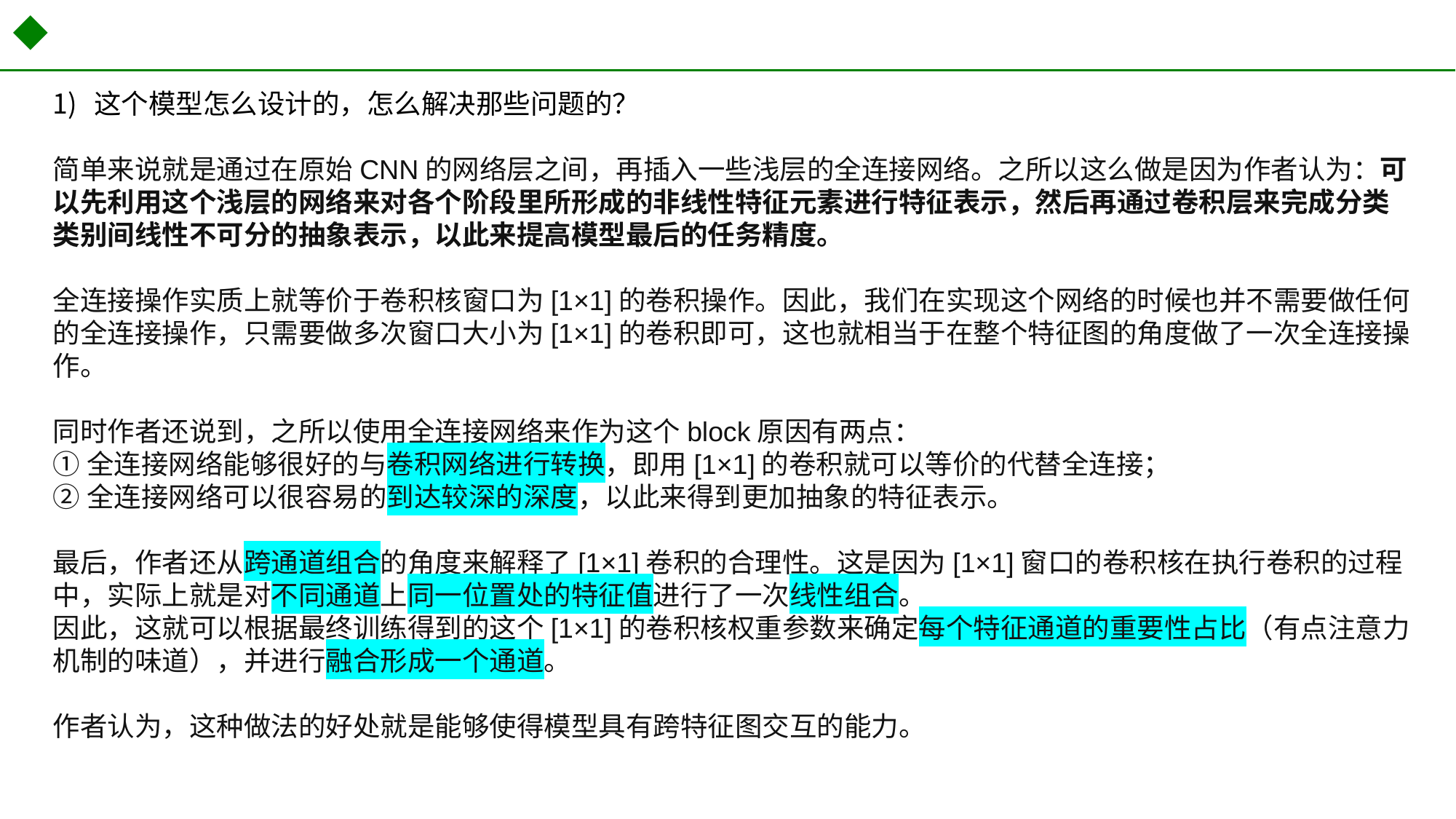

这个模型怎么设计的，怎么解决那些问题的？

简单来说就是通过在原始CNN的网络层之间，再插入一些浅层的全连接网络。之所以这么做是因为作者认为：可以先利用这个浅层的网络来对各个阶段里所形成的非线性特征元素进行特征表示，然后再通过卷积层来完成分类类别间线性不可分的抽象表示，以此来提高模型最后的任务精度。

全连接操作实质上就等价于卷积核窗口为[1×1]的卷积操作。因此，我们在实现这个网络的时候也并不需要做任何的全连接操作，只需要做多次窗口大小为[1×1]的卷积即可，这也就相当于在整个特征图的角度做了一次全连接操作。

同时作者还说到，之所以使用全连接网络来作为这个block原因有两点：
①全连接网络能够很好的与卷积网络进行转换，即用[1×1]的卷积就可以等价的代替全连接；
②全连接网络可以很容易的到达较深的深度，以此来得到更加抽象的特征表示。

最后，作者还从跨通道组合的角度来解释了[1×1]卷积的合理性。这是因为[1×1]窗口的卷积核在执行卷积的过程中，实际上就是对不同通道上同一位置处的特征值进行了一次线性组合。
因此，这就可以根据最终训练得到的这个[1×1]的卷积核权重参数来确定每个特征通道的重要性占比（有点注意力机制的味道），并进行融合形成一个通道。

作者认为，这种做法的好处就是能够使得模型具有跨特征图交互的能力。